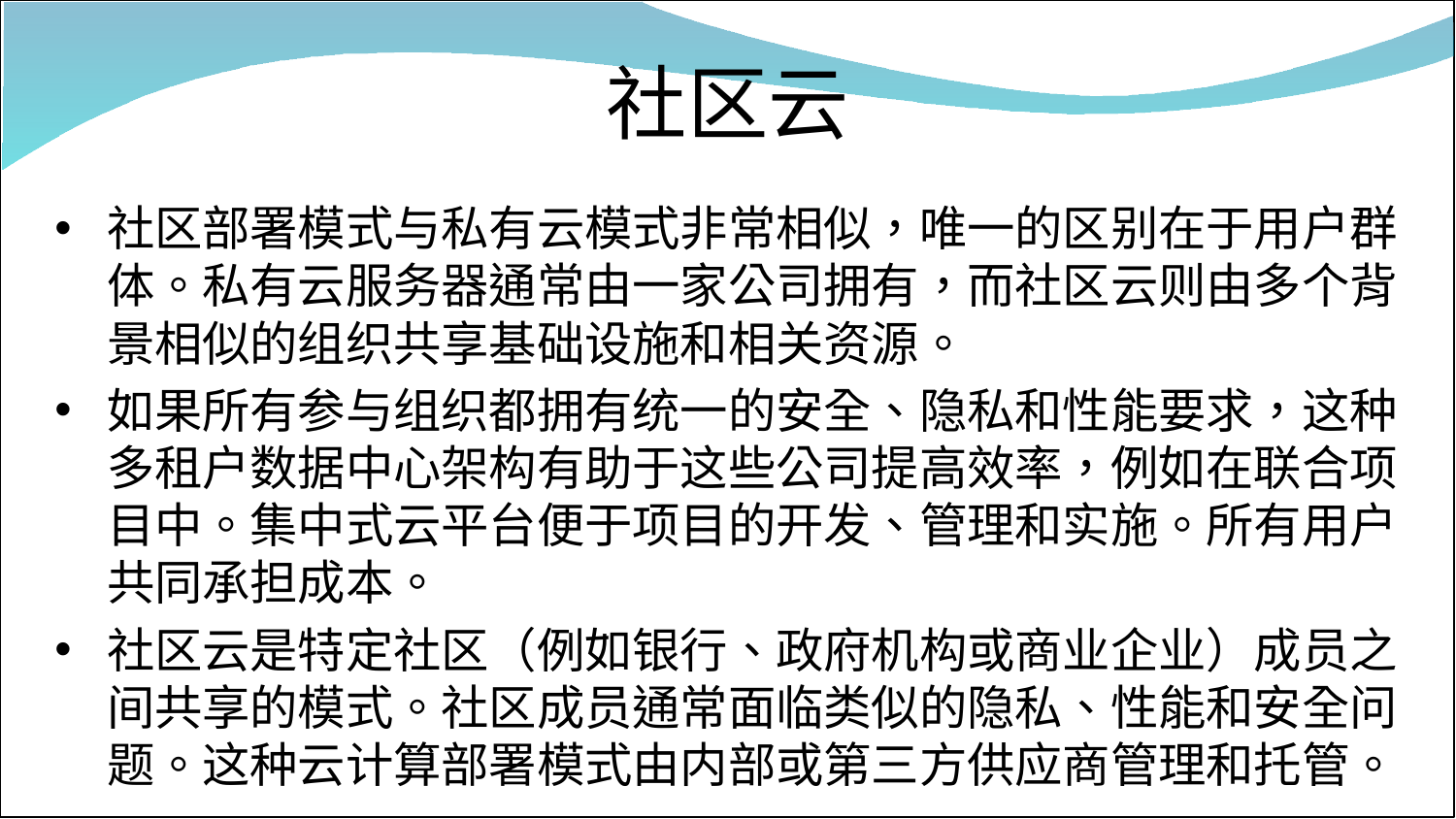

# 社区云
社区部署模式与私有云模式非常相似，唯一的区别在于用户群体。私有云服务器通常由一家公司拥有，而社区云则由多个背景相似的组织共享基础设施和相关资源。
如果所有参与组织都拥有统一的安全、隐私和性能要求，这种多租户数据中心架构有助于这些公司提高效率，例如在联合项目中。集中式云平台便于项目的开发、管理和实施。所有用户共同承担成本。
社区云是特定社区（例如银行、政府机构或商业企业）成员之间共享的模式。社区成员通常面临类似的隐私、性能和安全问题。这种云计算部署模式由内部或第三方供应商管理和托管。